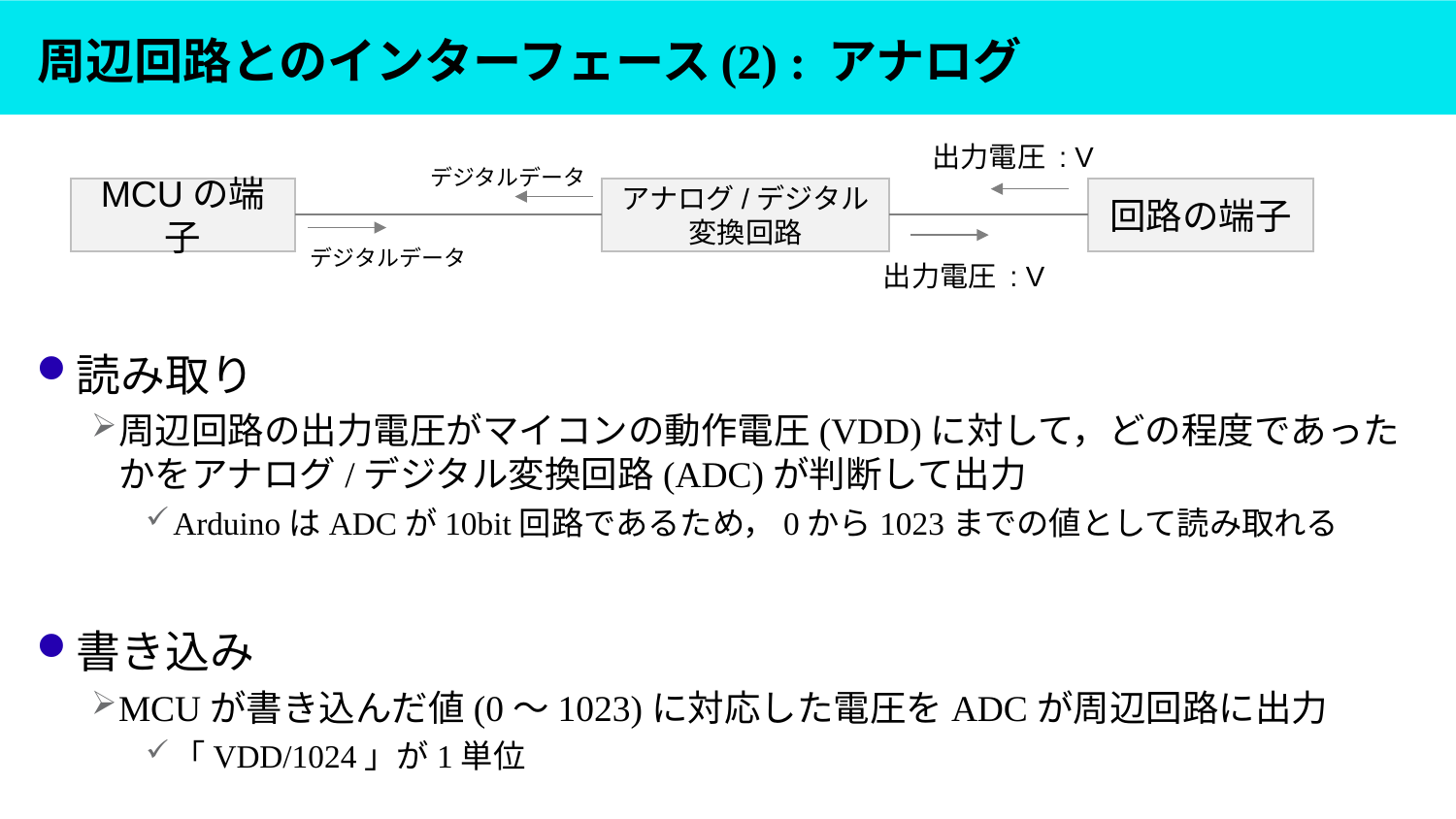

# 周辺回路とのインターフェース(2) : アナログ
出力電圧 : V
デジタルデータ
MCUの端子
回路の端子
アナログ/デジタル
変換回路
デジタルデータ
出力電圧 : V
読み取り
周辺回路の出力電圧がマイコンの動作電圧(VDD)に対して，どの程度であったかをアナログ/デジタル変換回路(ADC)が判断して出力
ArduinoはADCが10bit回路であるため，0から1023までの値として読み取れる

書き込み
MCUが書き込んだ値(0～1023)に対応した電圧をADCが周辺回路に出力
「VDD/1024」が1単位